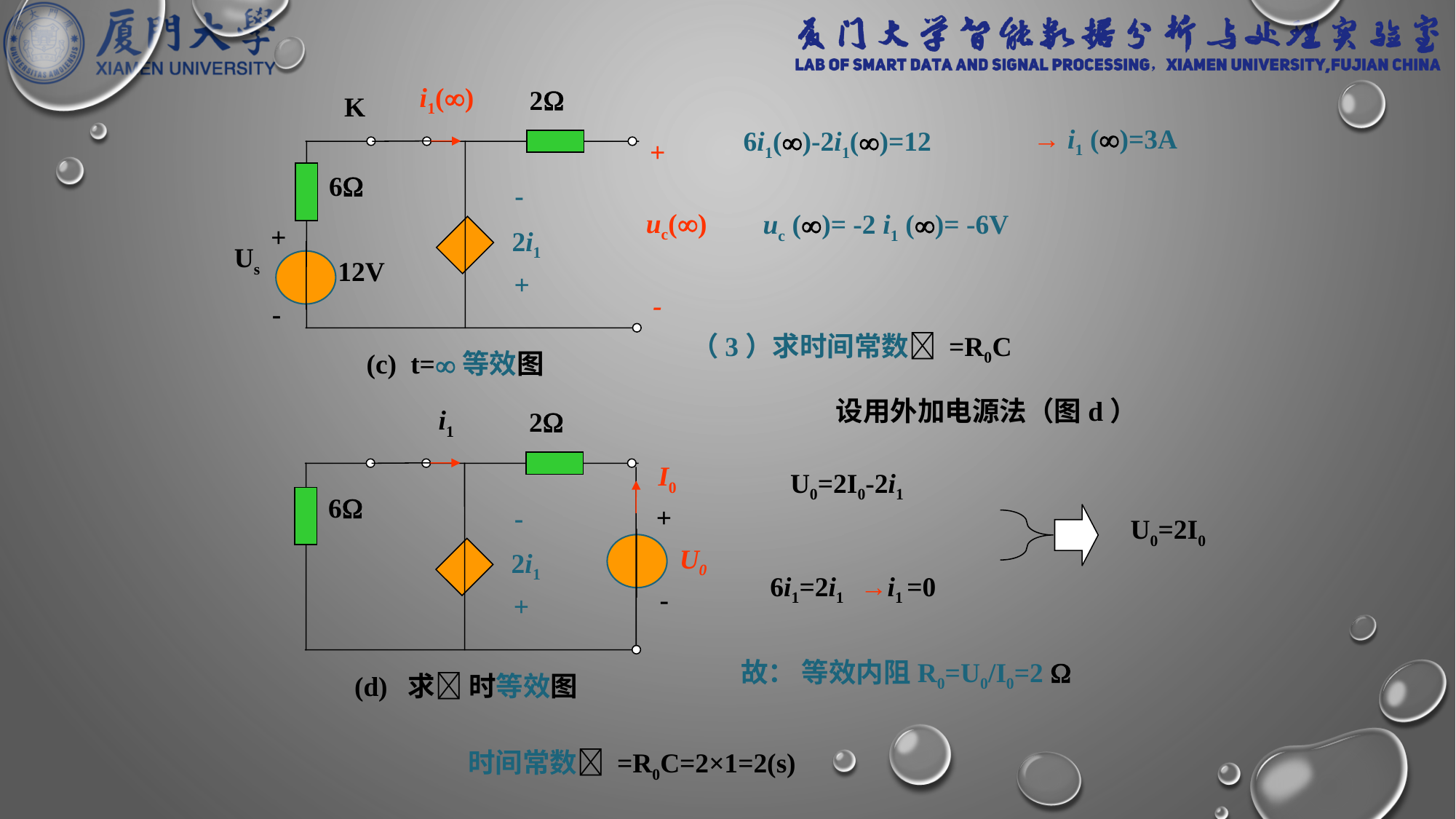

i1(∞)
2Ω
K
+

6Ω
-

uc(∞)
-

+
2i1

Us
12V
+
-

(c)  t=∞等效图
→ i1 (∞)=3A
6i1(∞)-2i1(∞)=12
uc (∞)= -2 i1 (∞)= -6V
（3）求时间常数τ =R0C
设用外加电源法（图d）
i1
2Ω

6Ω
-

2i1

+

(d)  求τ 时等效图
I0

+

-
U0
U0=2I0-2i1

U0=2I0

6i1=2i1    →i1 =0
故： 等效内阻R0=U0/I0=2 Ω
时间常数τ =R0C=2×1=2(s)